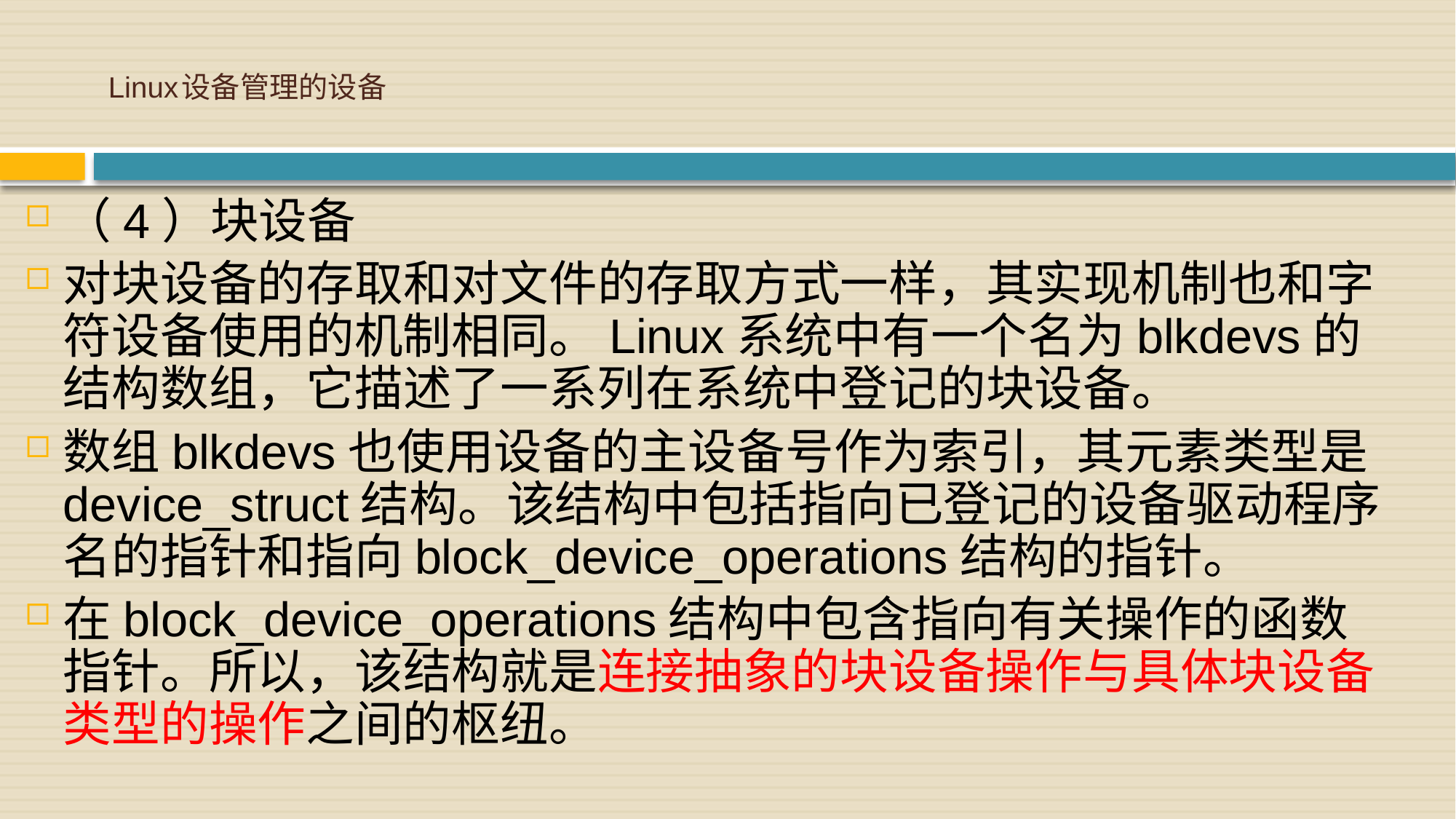

# Linux设备管理的设备
（4）块设备
对块设备的存取和对文件的存取方式一样，其实现机制也和字符设备使用的机制相同。Linux系统中有一个名为blkdevs的结构数组，它描述了一系列在系统中登记的块设备。
数组blkdevs也使用设备的主设备号作为索引，其元素类型是device_struct结构。该结构中包括指向已登记的设备驱动程序名的指针和指向block_device_operations结构的指针。
在block_device_operations结构中包含指向有关操作的函数指针。所以，该结构就是连接抽象的块设备操作与具体块设备类型的操作之间的枢纽。